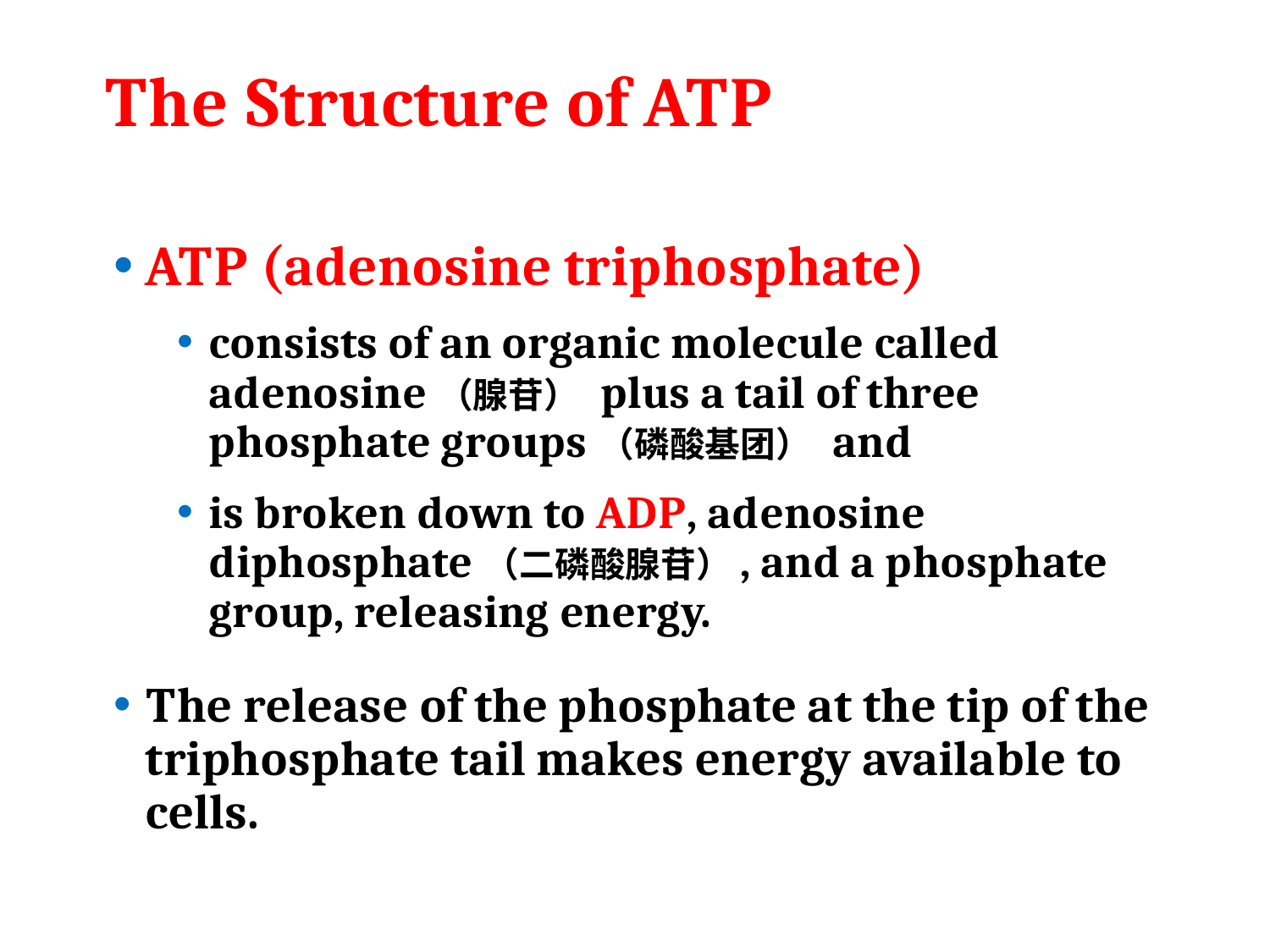

# The Structure of ATP
ATP (adenosine triphosphate)
consists of an organic molecule called adenosine（腺苷） plus a tail of three phosphate groups（磷酸基团） and
is broken down to ADP, adenosine diphosphate（二磷酸腺苷）, and a phosphate group, releasing energy.
The release of the phosphate at the tip of the triphosphate tail makes energy available to cells.